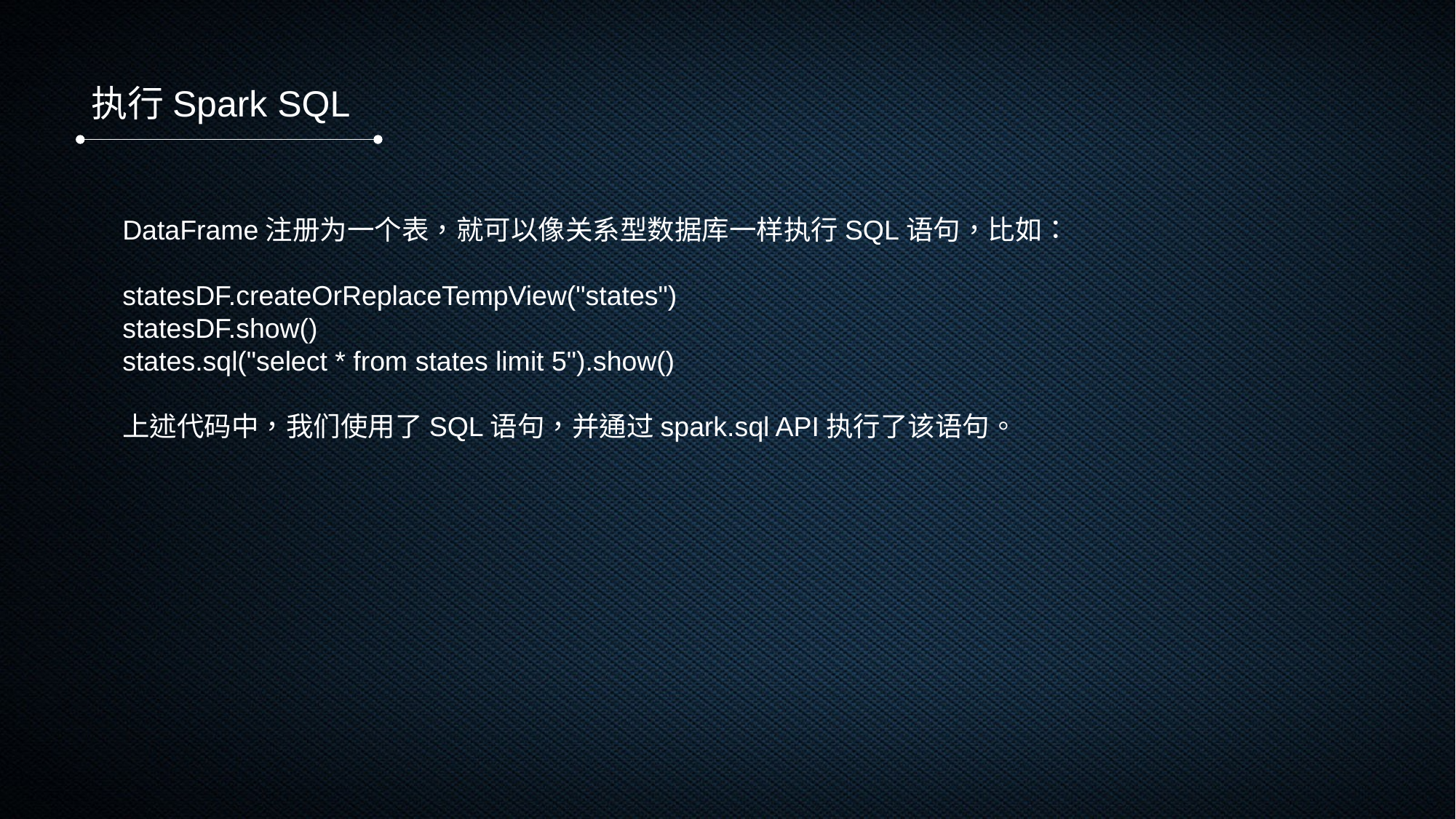

执行Spark SQL
DataFrame注册为一个表，就可以像关系型数据库一样执行SQL语句，比如：

statesDF.createOrReplaceTempView("states")
statesDF.show()
states.sql("select * from states limit 5").show()

上述代码中，我们使用了SQL语句，并通过spark.sql API执行了该语句。